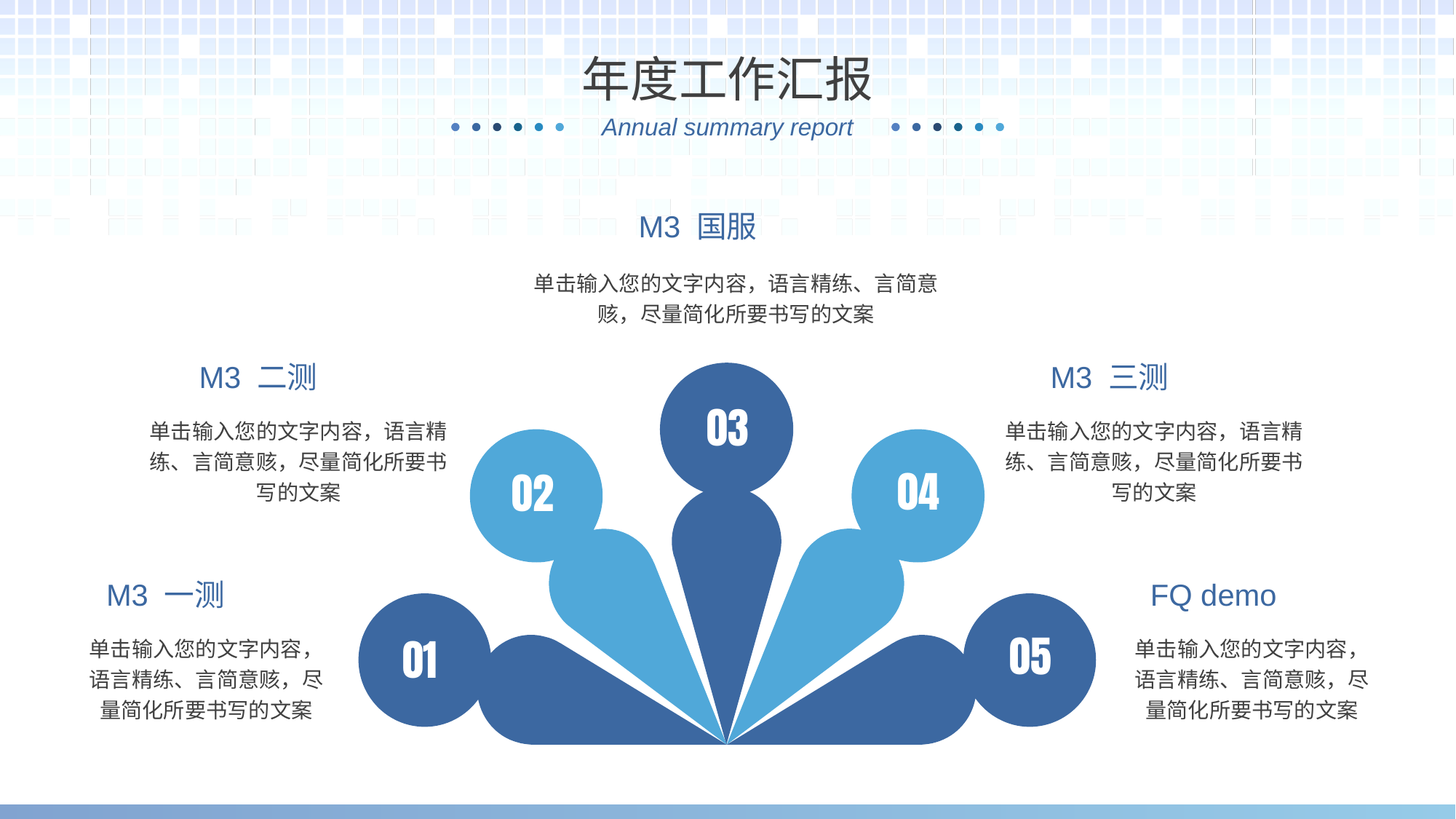

年度工作汇报
M3 国服
单击输入您的文字内容，语言精练、言简意赅，尽量简化所要书写的文案
M3 二测
M3 三测

03
单击输入您的文字内容，语言精练、言简意赅，尽量简化所要书写的文案
单击输入您的文字内容，语言精练、言简意赅，尽量简化所要书写的文案

04
02
M3 一测
FQ demo

单击输入您的文字内容，语言精练、言简意赅，尽量简化所要书写的文案
单击输入您的文字内容，语言精练、言简意赅，尽量简化所要书写的文案
05
01